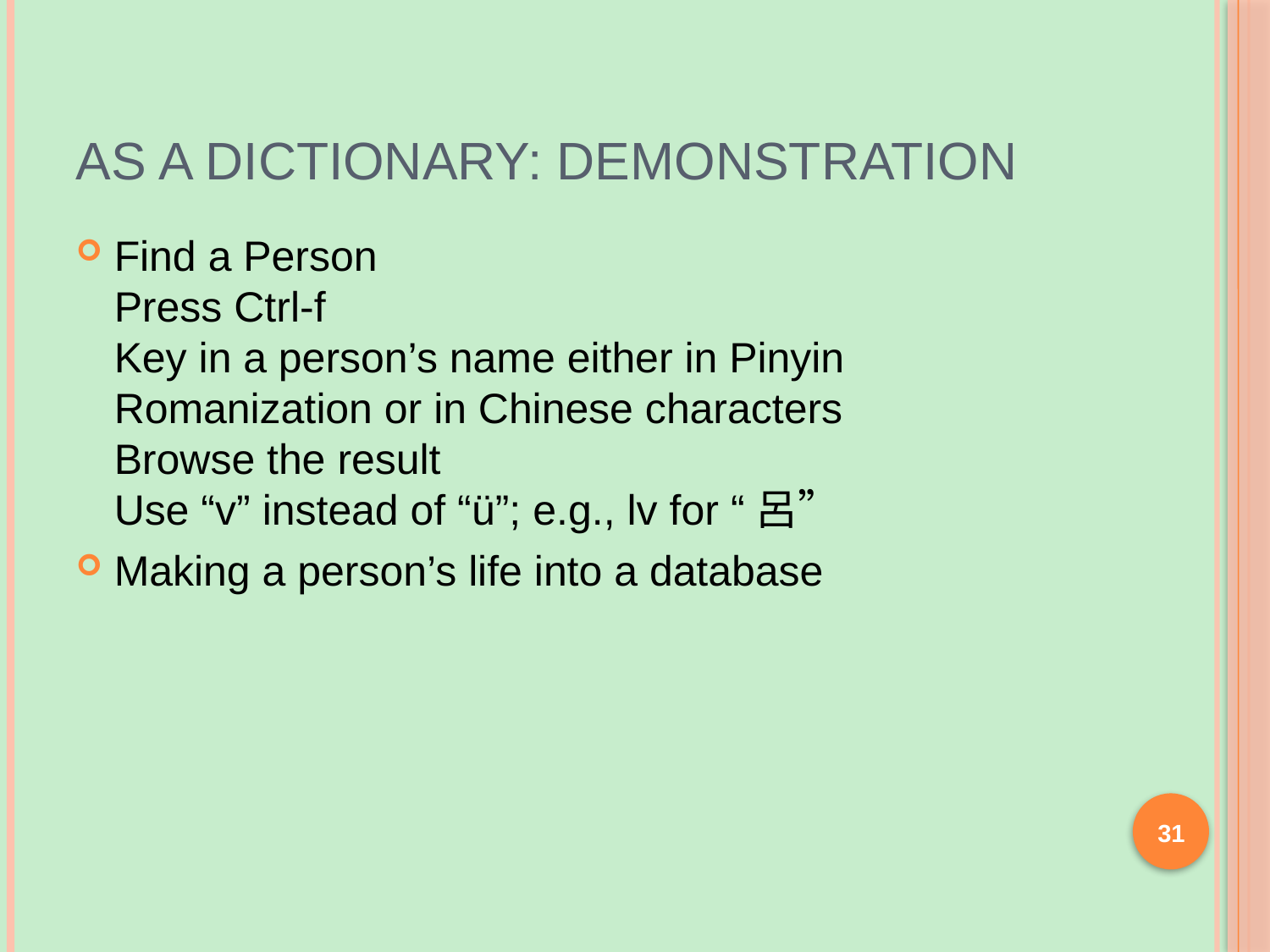

# As a Dictionary: Demonstration
Find a Person
Press Ctrl-f
Key in a person’s name either in Pinyin Romanization or in Chinese characters
Browse the result
Use “v” instead of “ü”; e.g., lv for “呂”
Making a person’s life into a database
31